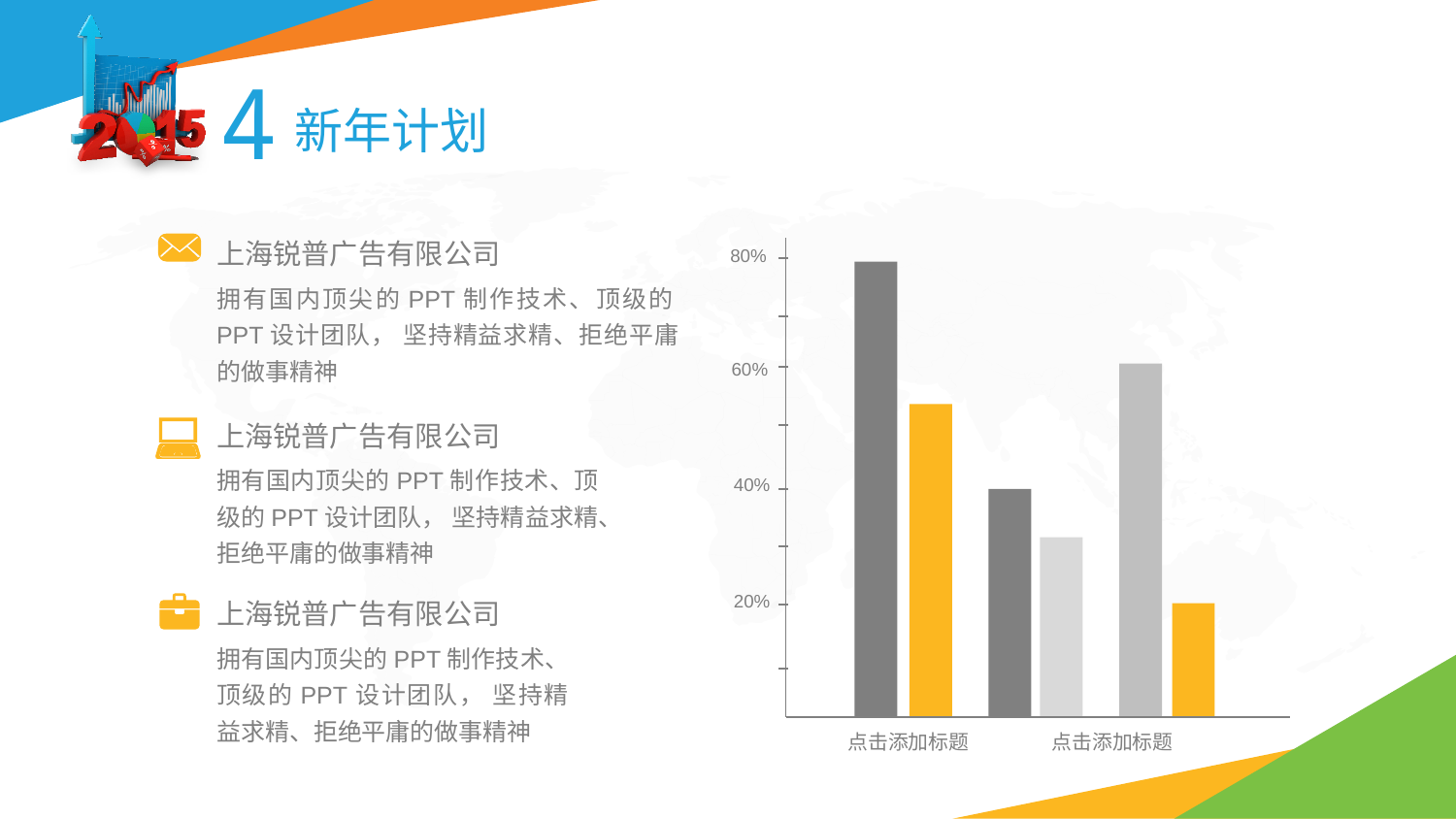

4
新年计划
上海锐普广告有限公司
80%

60%
40%
20%
点击添加标题
点击添加标题

拥有国内顶尖的PPT制作技术、顶级的PPT设计团队， 坚持精益求精、拒绝平庸的做事精神
上海锐普广告有限公司

拥有国内顶尖的PPT制作技术、顶级的PPT设计团队， 坚持精益求精、拒绝平庸的做事精神
上海锐普广告有限公司

拥有国内顶尖的PPT制作技术、顶级的PPT设计团队， 坚持精益求精、拒绝平庸的做事精神